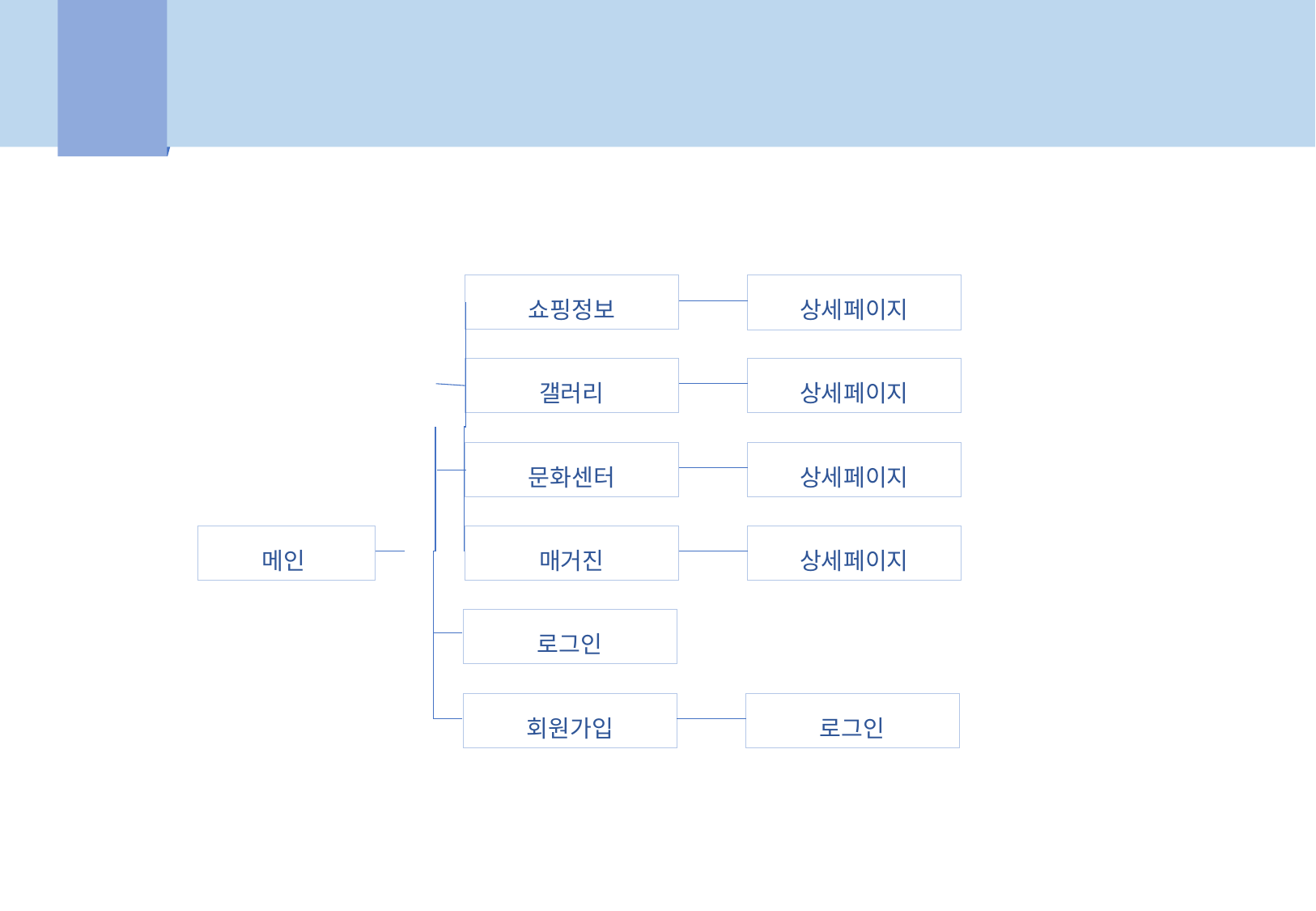

1
기획의도
롯데 백화점 사이트 분석
쇼핑정보
상세페이지
상세페이지
갤러리
상세페이지
문화센터
메인
상세페이지
매거진
로그인
회원가입
로그인